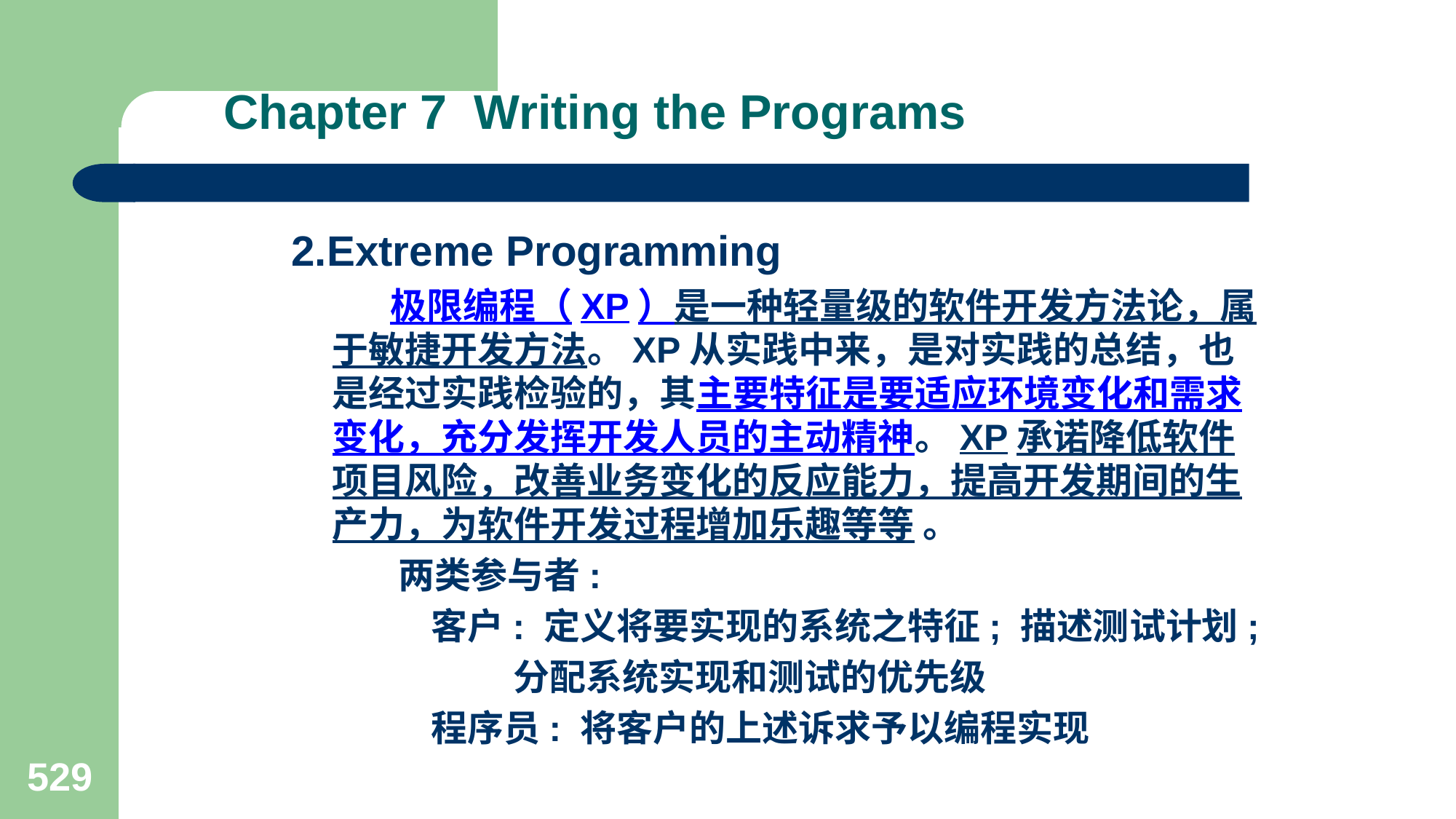

# Chapter 7  Writing the Programs
2.Extreme Programming
           极限编程（XP）是一种轻量级的软件开发方法论，属于敏捷开发方法。XP从实践中来，是对实践的总结，也是经过实践检验的，其主要特征是要适应环境变化和需求变化，充分发挥开发人员的主动精神。XP承诺降低软件项目风险，改善业务变化的反应能力，提高开发期间的生产力，为软件开发过程增加乐趣等等 。
            两类参与者:
                客户: 定义将要实现的系统之特征; 描述测试计划;
                          分配系统实现和测试的优先级
                程序员: 将客户的上述诉求予以编程实现
529